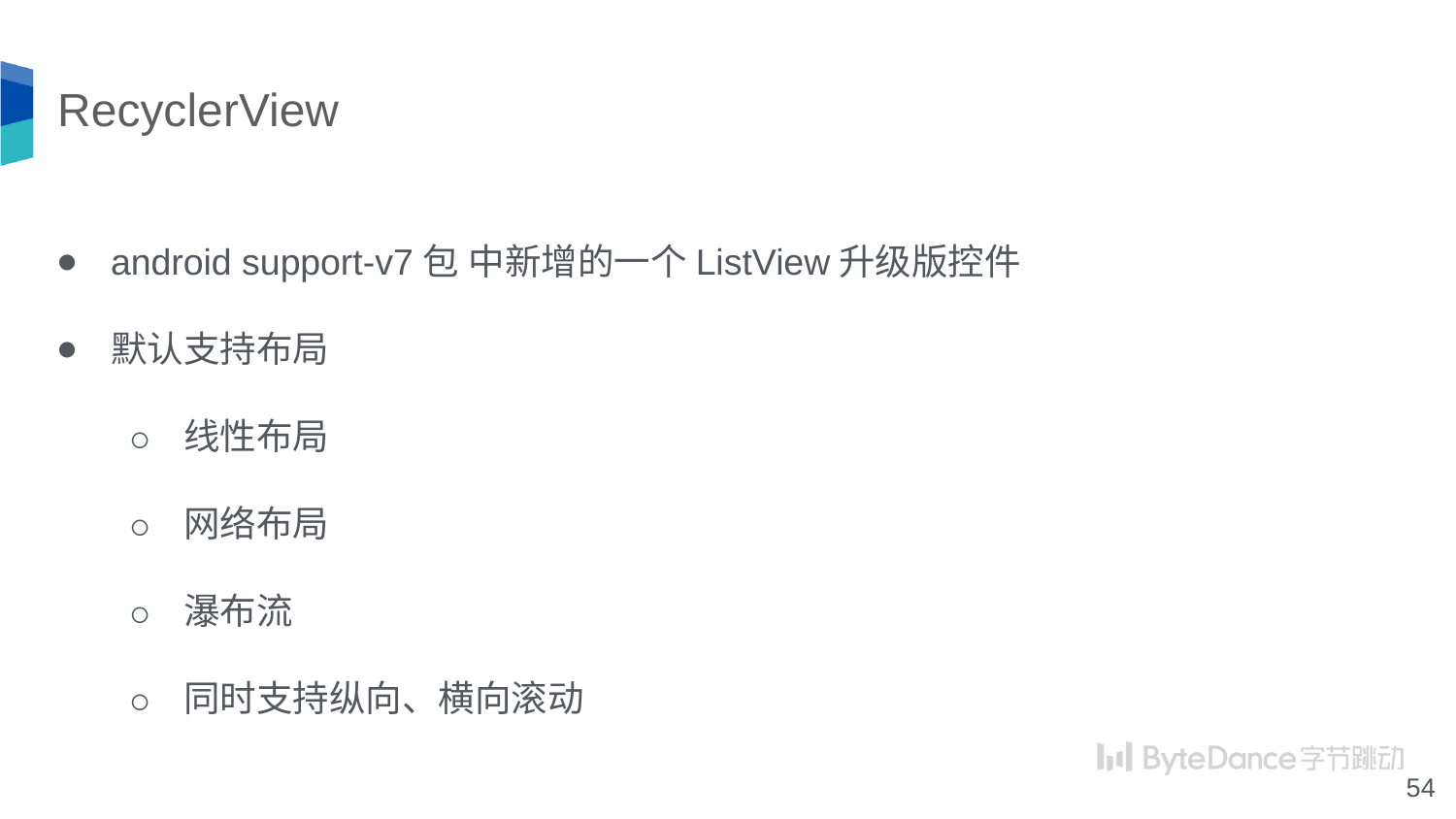

# RecyclerView
android support-v7包 中新增的一个ListView升级版控件
默认支持布局
线性布局
网络布局
瀑布流
同时支持纵向、横向滚动

54